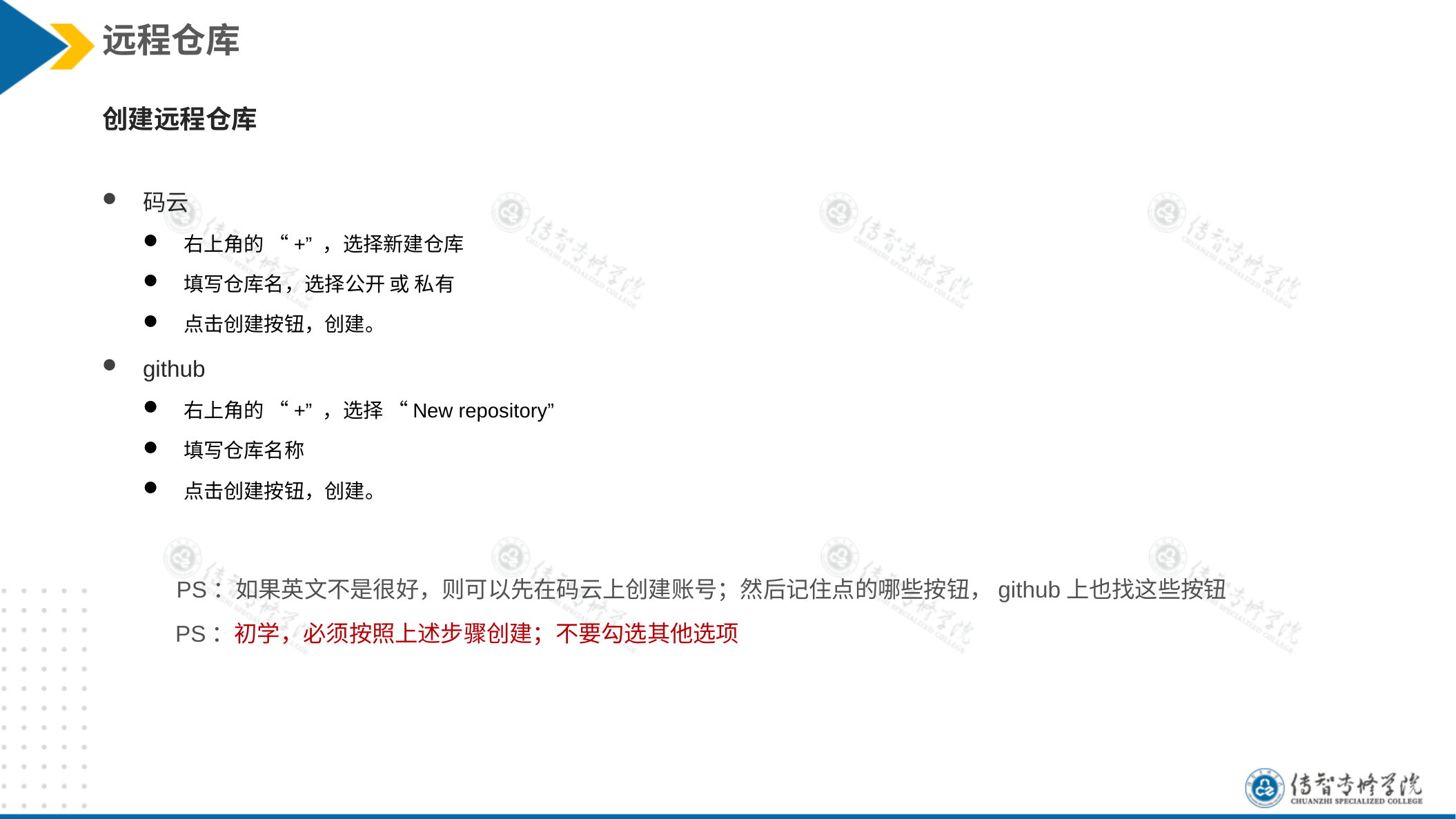

远程仓库
创建远程仓库

码云
右上角的 “+” ，选择新建仓库
填写仓库名，选择公开 或 私有
点击创建按钮，创建。
github
右上角的 “+” ，选择 “New repository”
填写仓库名称
点击创建按钮，创建。

PS：如果英文不是很好，则可以先在码云上创建账号；然后记住点的哪些按钮，github上也找这些按钮
PS：初学，必须按照上述步骤创建；不要勾选其他选项